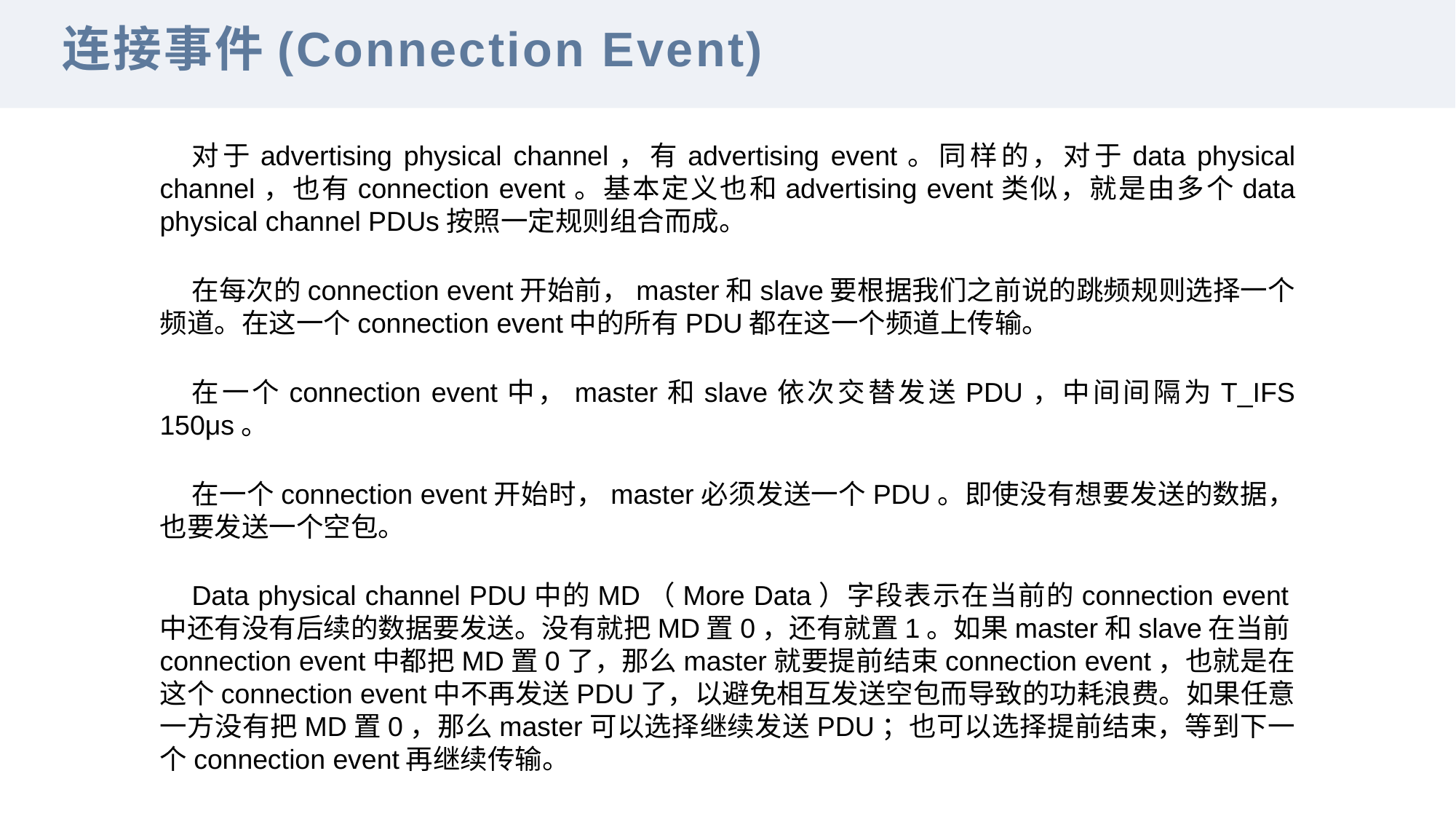

连接事件(Connection Event)
对于advertising physical channel，有advertising event。同样的，对于data physical channel，也有connection event。基本定义也和advertising event类似，就是由多个data physical channel PDUs按照一定规则组合而成。
在每次的connection event开始前，master和slave要根据我们之前说的跳频规则选择一个频道。在这一个connection event中的所有PDU都在这一个频道上传输。
在一个connection event中，master和slave依次交替发送PDU，中间间隔为T_IFS 150μs。
在一个connection event开始时，master必须发送一个PDU。即使没有想要发送的数据，也要发送一个空包。
Data physical channel PDU中的MD（More Data）字段表示在当前的connection event中还有没有后续的数据要发送。没有就把MD置0，还有就置1。如果master和slave在当前connection event中都把MD置0了，那么master就要提前结束connection event，也就是在这个connection event中不再发送PDU了，以避免相互发送空包而导致的功耗浪费。如果任意一方没有把MD置0，那么master可以选择继续发送PDU；也可以选择提前结束，等到下一个connection event再继续传输。